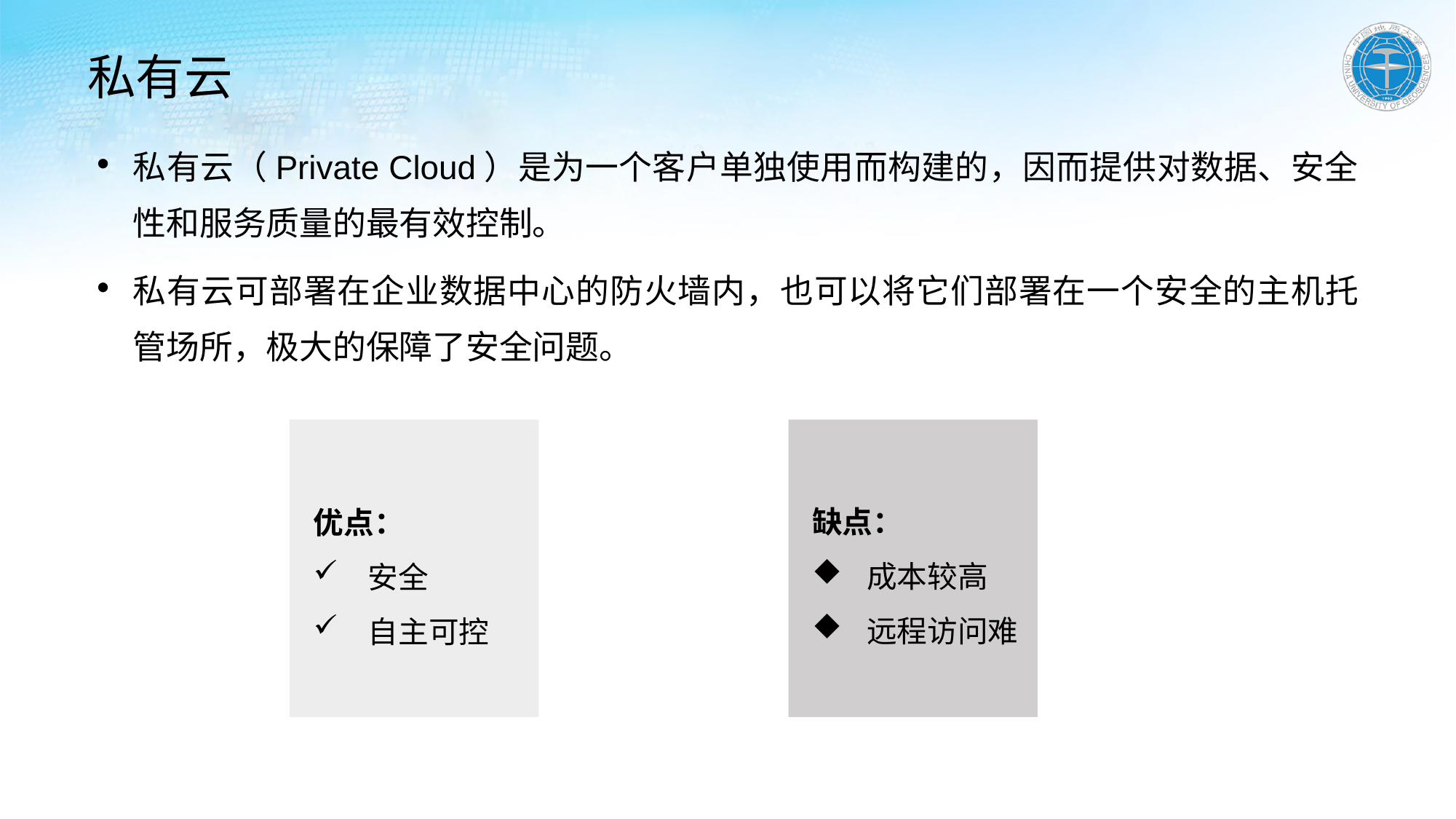

# 私有云
私有云（Private Cloud）是为一个客户单独使用而构建的，因而提供对数据、安全性和服务质量的最有效控制。
私有云可部署在企业数据中心的防火墙内，也可以将它们部署在一个安全的主机托管场所，极大的保障了安全问题。

缺点：
成本较高
远程访问难
优点：
安全
自主可控